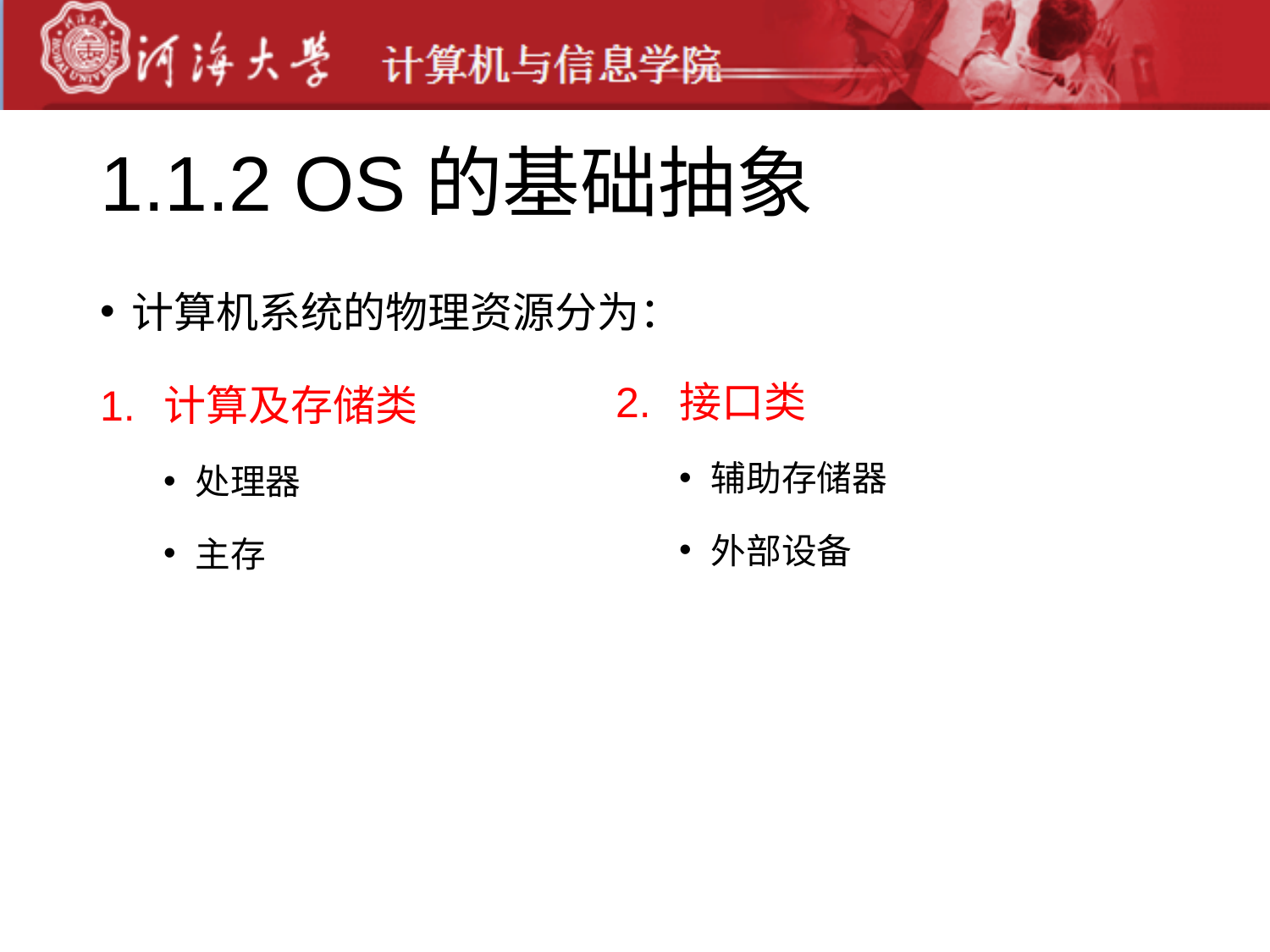

# 1.1.2 OS的基础抽象
计算机系统的物理资源分为：
计算及存储类
处理器
主存

接口类
辅助存储器
外部设备